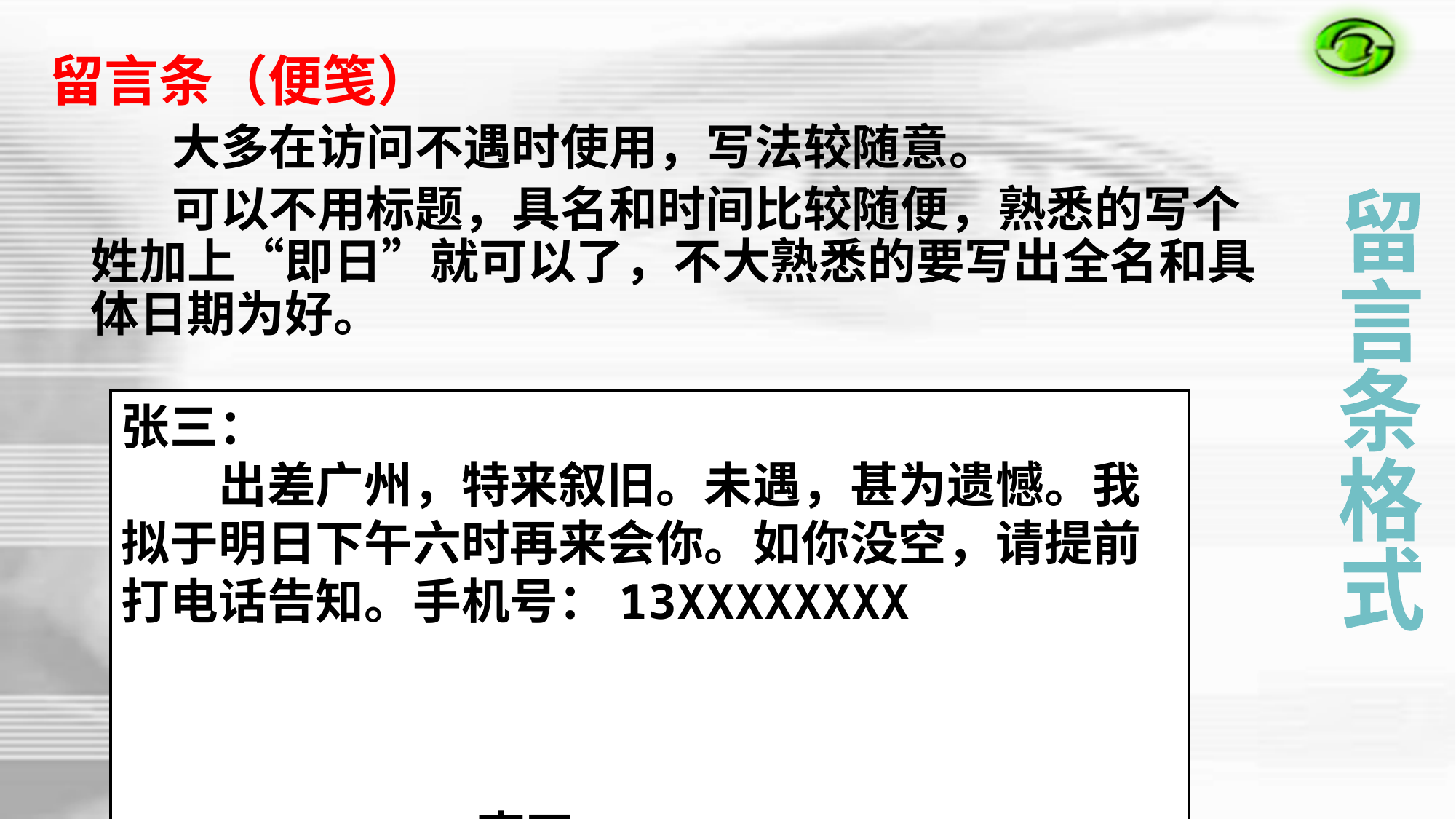

留言条（便笺）
          大多在访问不遇时使用，写法较随意。
          可以不用标题，具名和时间比较随便，熟悉的写个姓加上“即日”就可以了，不大熟悉的要写出全名和具体日期为好。

留
言
条
格
式
张三：
　　出差广州，特来叙旧。未遇，甚为遗憾。我拟于明日下午六时再来会你。如你没空，请提前打电话告知。手机号：13XXXXXXXX
                               李四
                              3月28日